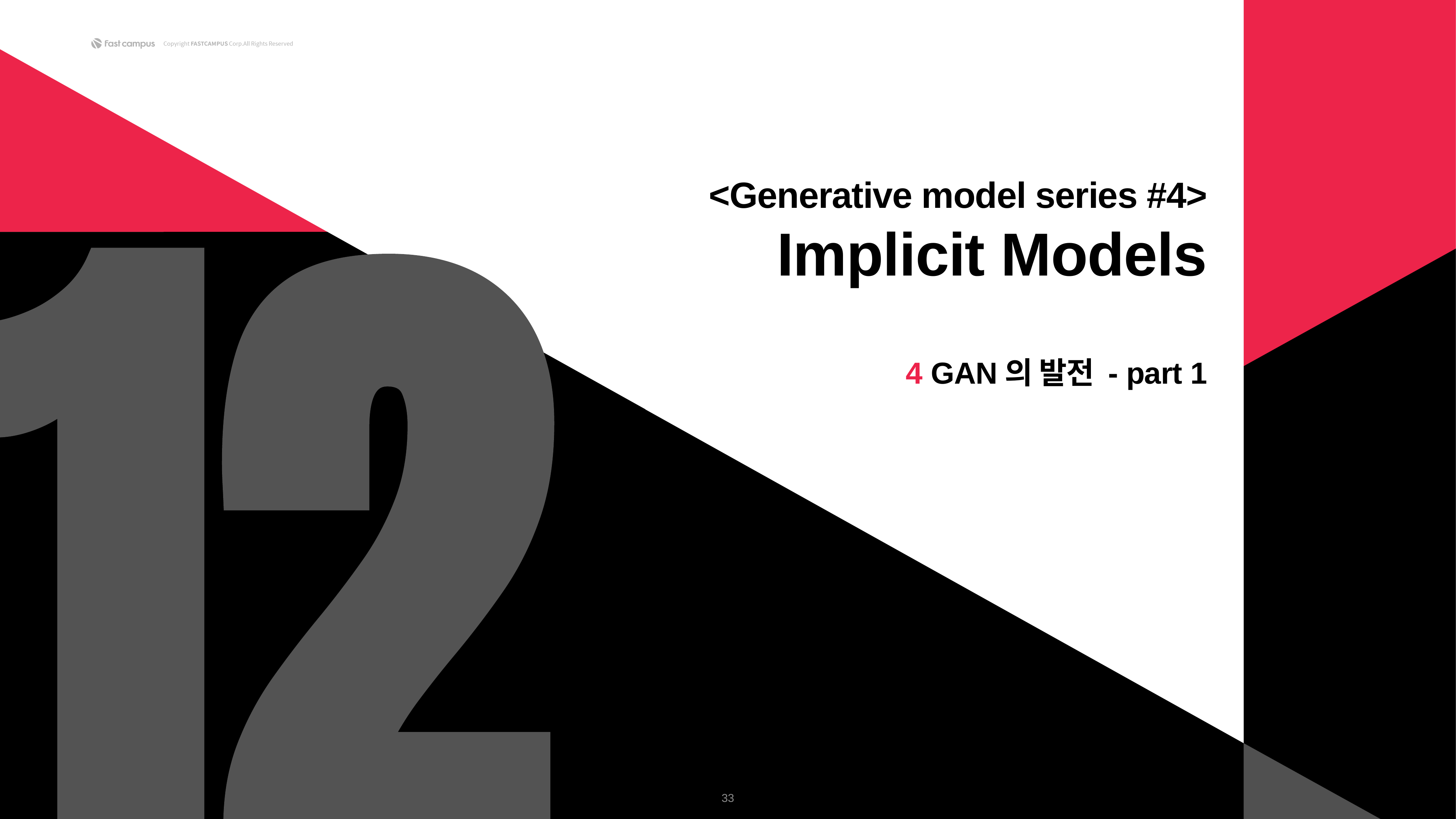

1
2
<Generative model series #4>
Implicit Models

4 GAN의 발전 - part 1

33